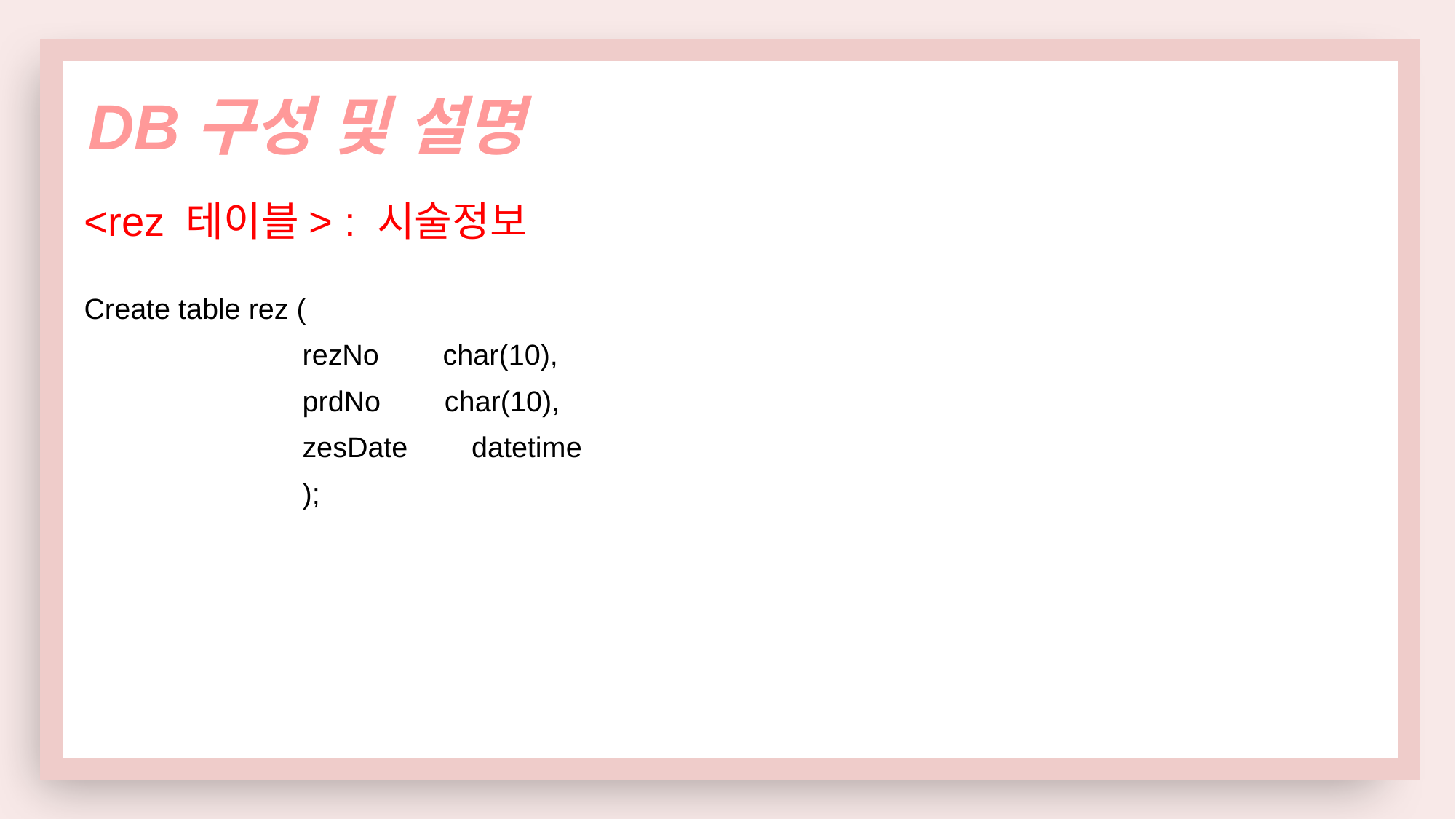

DB구성 및 설명
<rez 테이블> : 시술정보

Create table rez (
    		rezNo        char(10),
    		prdNo        char(10),
    		zesDate        datetime
		);